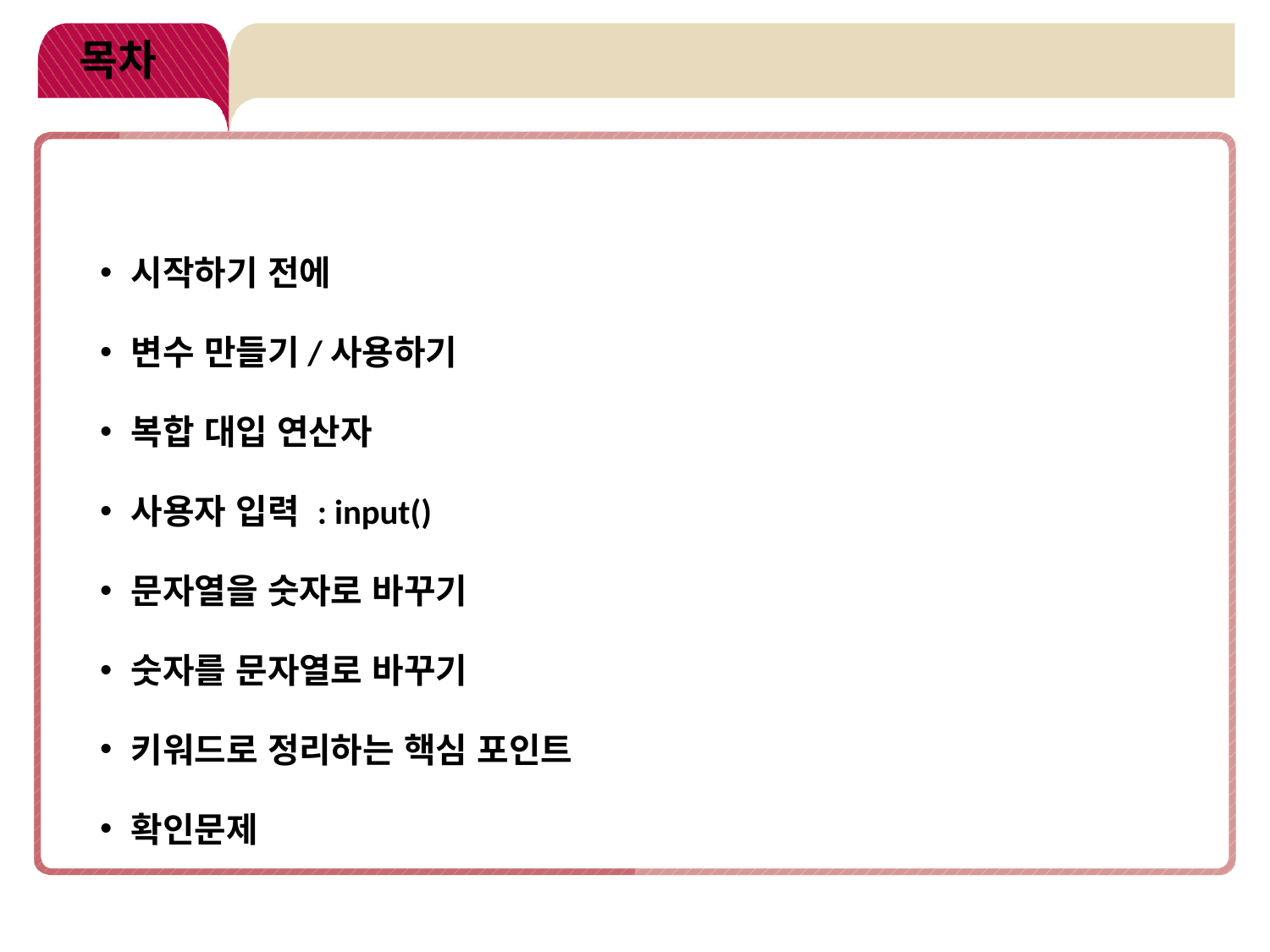

# 목차

시작하기 전에
변수 만들기/사용하기
복합 대입 연산자
사용자 입력 : input()
문자열을 숫자로 바꾸기
숫자를 문자열로 바꾸기
키워드로 정리하는 핵심 포인트
확인문제